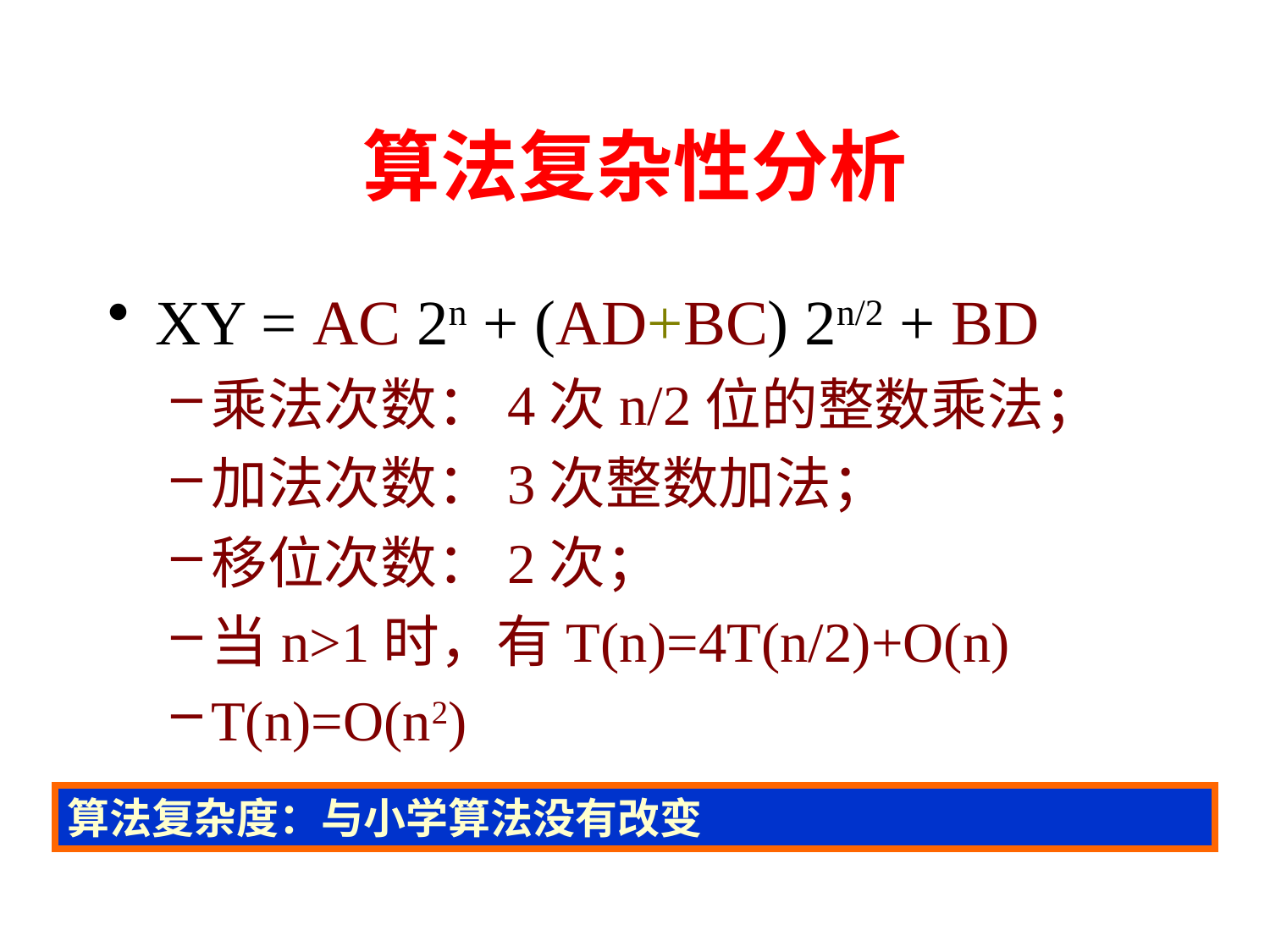

# 算法复杂性分析
XY = AC 2n + (AD+BC) 2n/2 + BD
乘法次数：4次n/2位的整数乘法；
加法次数：3次整数加法；
移位次数：2次；
当n>1时，有T(n)=4T(n/2)+O(n)
T(n)=O(n2)
算法复杂度：与小学算法没有改变